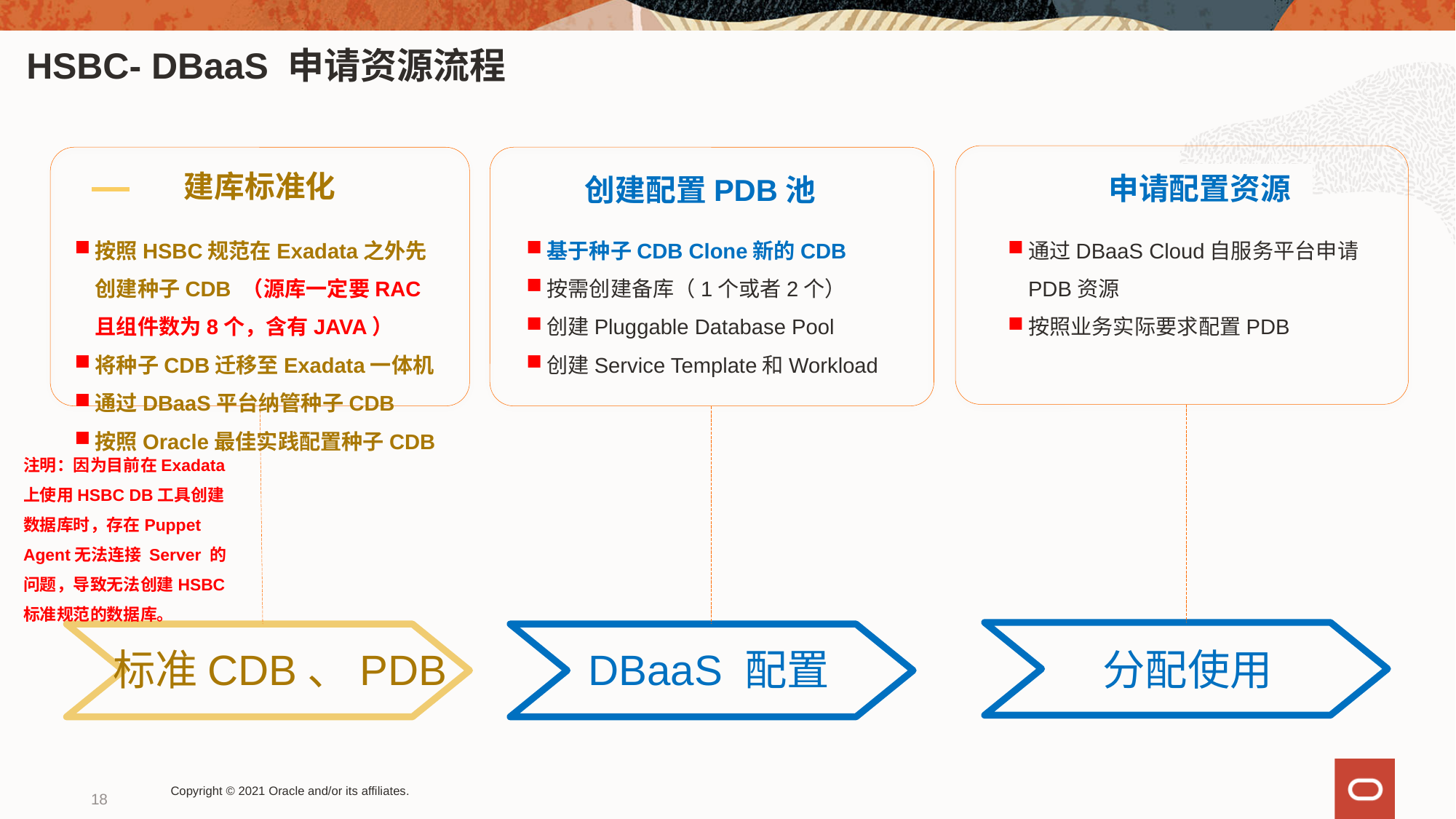

HSBC- DBaaS 申请资源流程

按照HSBC规范在Exadata之外先创建种子CDB （源库一定要RAC且组件数为8个，含有JAVA）
将种子CDB迁移至Exadata一体机
通过DBaaS平台纳管种子CDB
按照Oracle最佳实践配置种子CDB
基于种子CDB Clone新的CDB
按需创建备库（1个或者2个）
创建Pluggable Database Pool
创建Service Template和Workload
通过DBaaS Cloud自服务平台申请PDB资源
按照业务实际要求配置PDB

分配使用
DBaaS 配置
标准CDB、PDB
建库标准化
申请配置资源
创建配置PDB池
注明：因为目前在Exadata上使用HSBC DB工具创建数据库时，存在Puppet Agent无法连接 Server 的问题，导致无法创建HSBC 标准规范的数据库。
18
Copyright © 2021 Oracle and/or its affiliates.